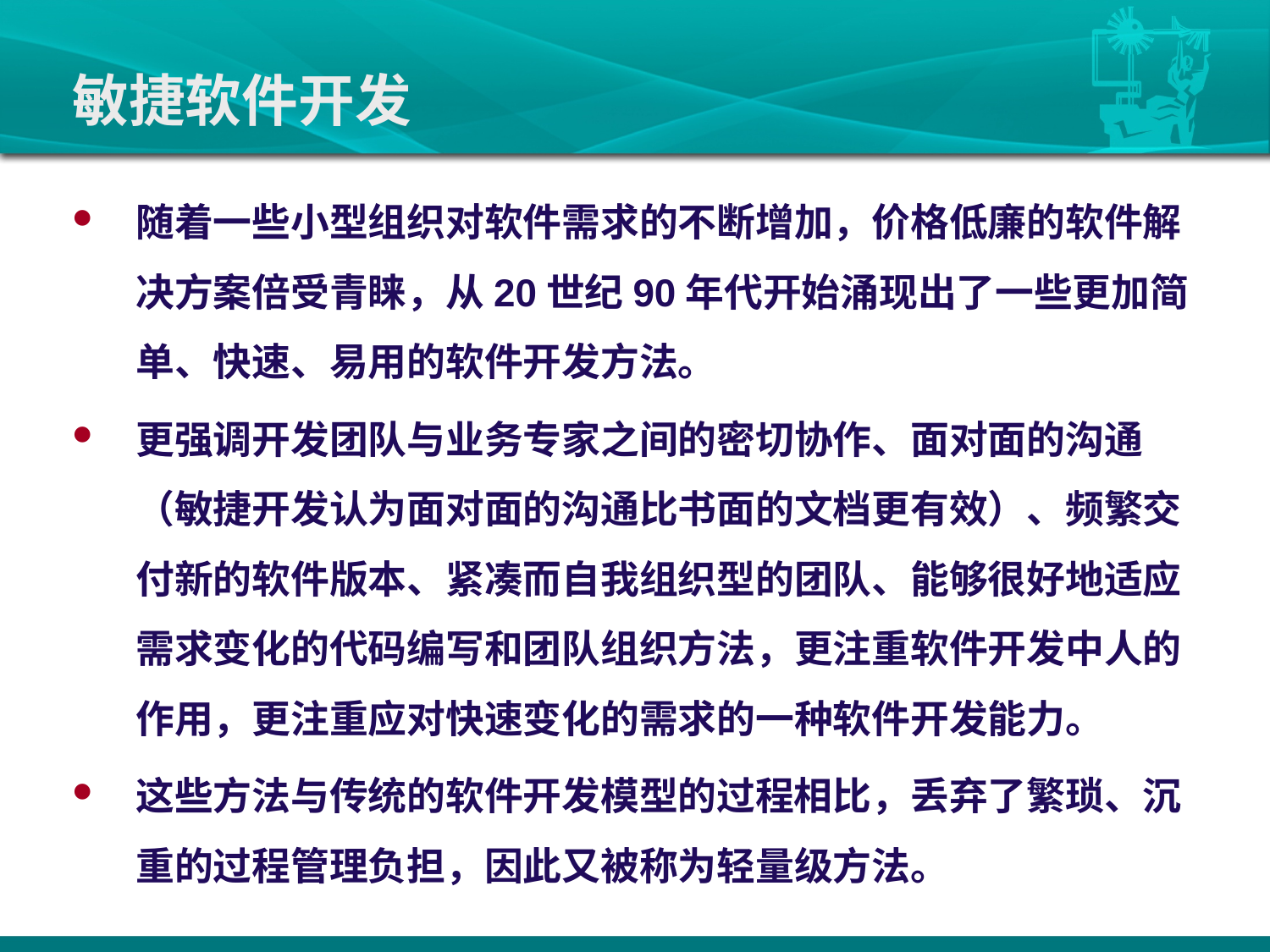

# 敏捷软件开发
随着一些小型组织对软件需求的不断增加，价格低廉的软件解决方案倍受青睐，从20世纪90年代开始涌现出了一些更加简单、快速、易用的软件开发方法。
更强调开发团队与业务专家之间的密切协作、面对面的沟通（敏捷开发认为面对面的沟通比书面的文档更有效）、频繁交付新的软件版本、紧凑而自我组织型的团队、能够很好地适应需求变化的代码编写和团队组织方法，更注重软件开发中人的作用，更注重应对快速变化的需求的一种软件开发能力。
这些方法与传统的软件开发模型的过程相比，丢弃了繁琐、沉重的过程管理负担，因此又被称为轻量级方法。